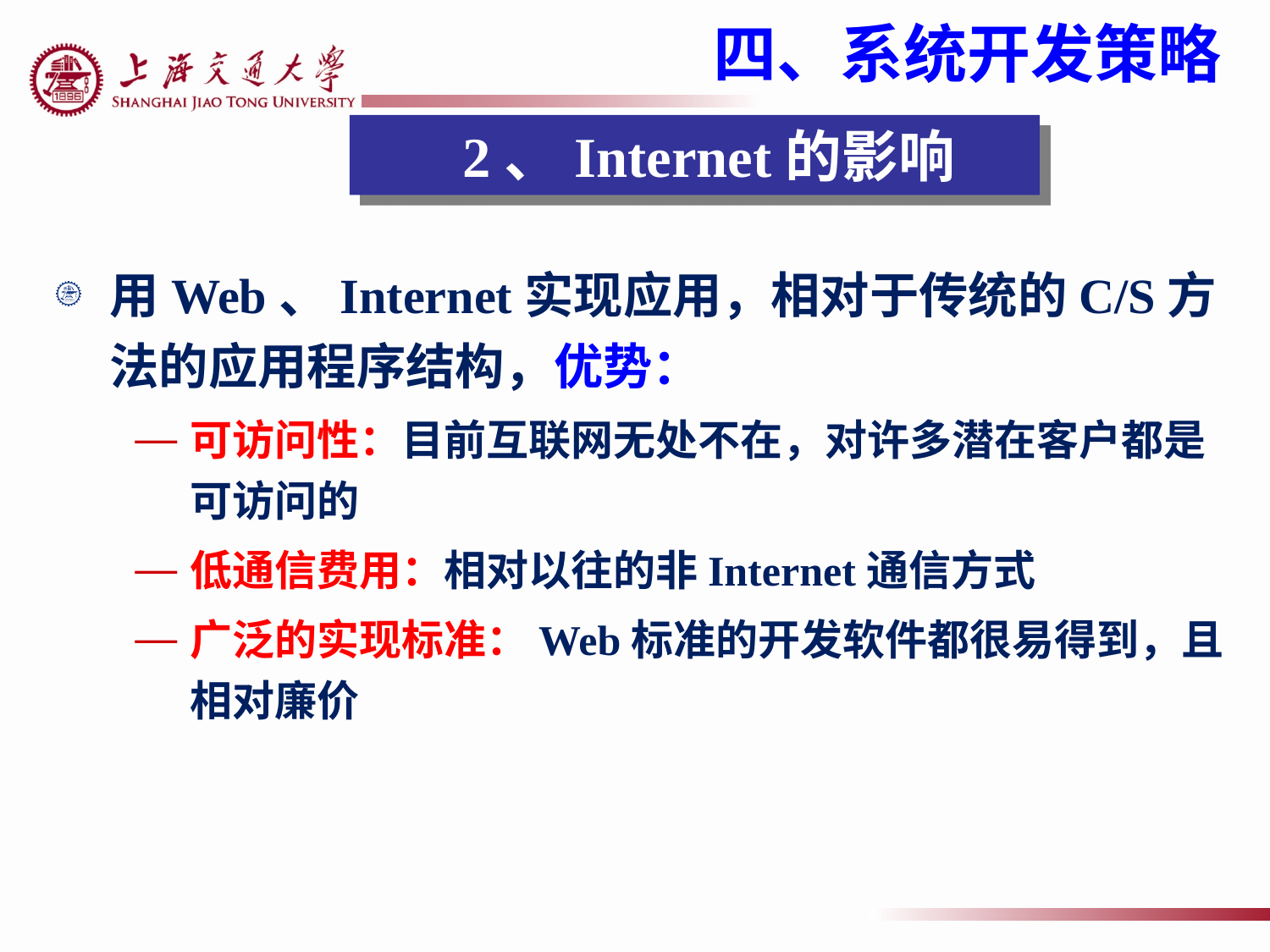

四、系统开发策略
  2、Internet的影响
用Web、Internet实现应用，相对于传统的C/S方法的应用程序结构，优势：
可访问性：目前互联网无处不在，对许多潜在客户都是可访问的
低通信费用：相对以往的非Internet通信方式
广泛的实现标准：Web标准的开发软件都很易得到，且相对廉价